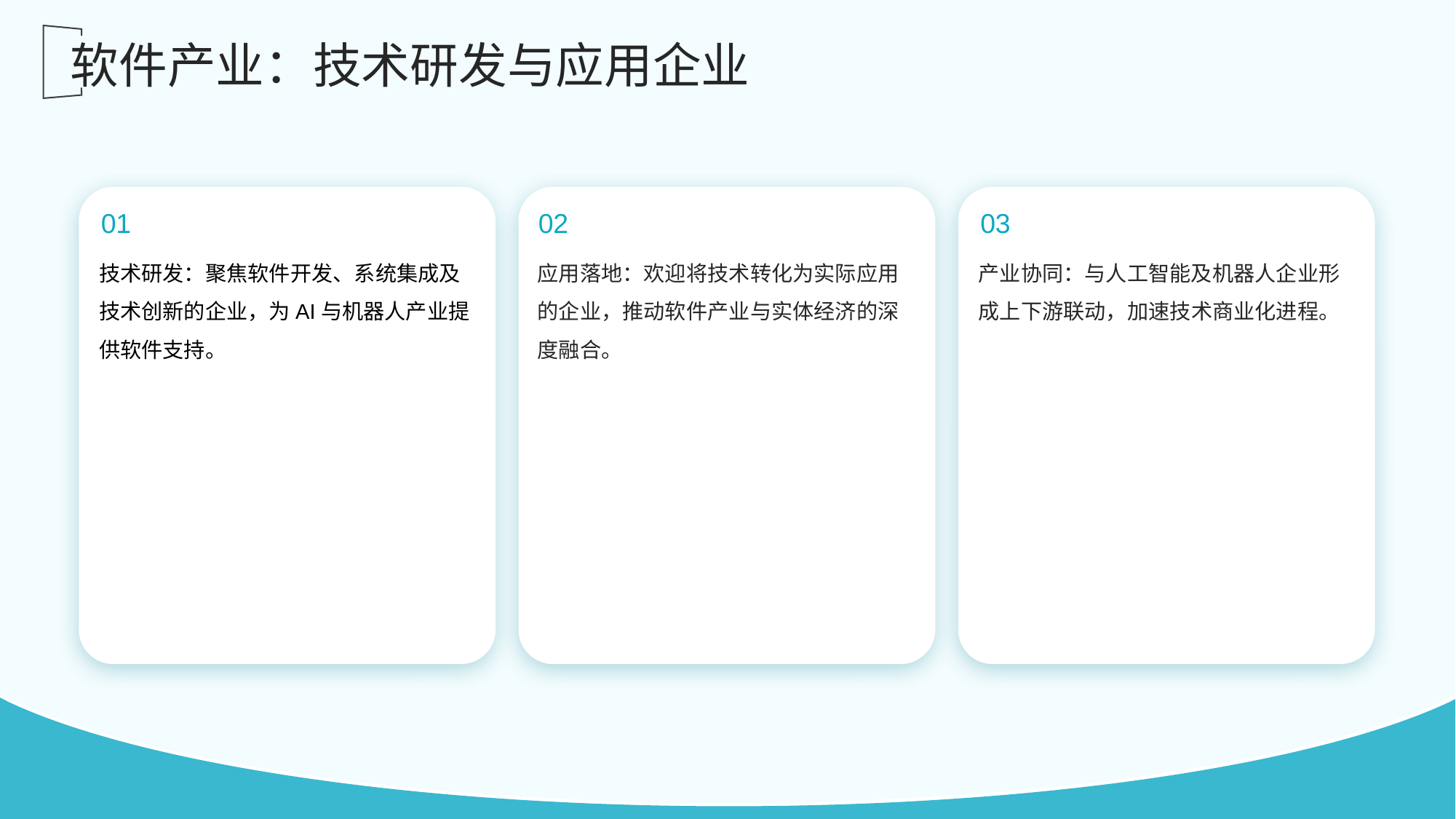

软件产业：技术研发与应用企业

01
02
03
技术研发：聚焦软件开发、系统集成及技术创新的企业，为AI与机器人产业提供软件支持。
应用落地：欢迎将技术转化为实际应用的企业，推动软件产业与实体经济的深度融合。
产业协同：与人工智能及机器人企业形成上下游联动，加速技术商业化进程。